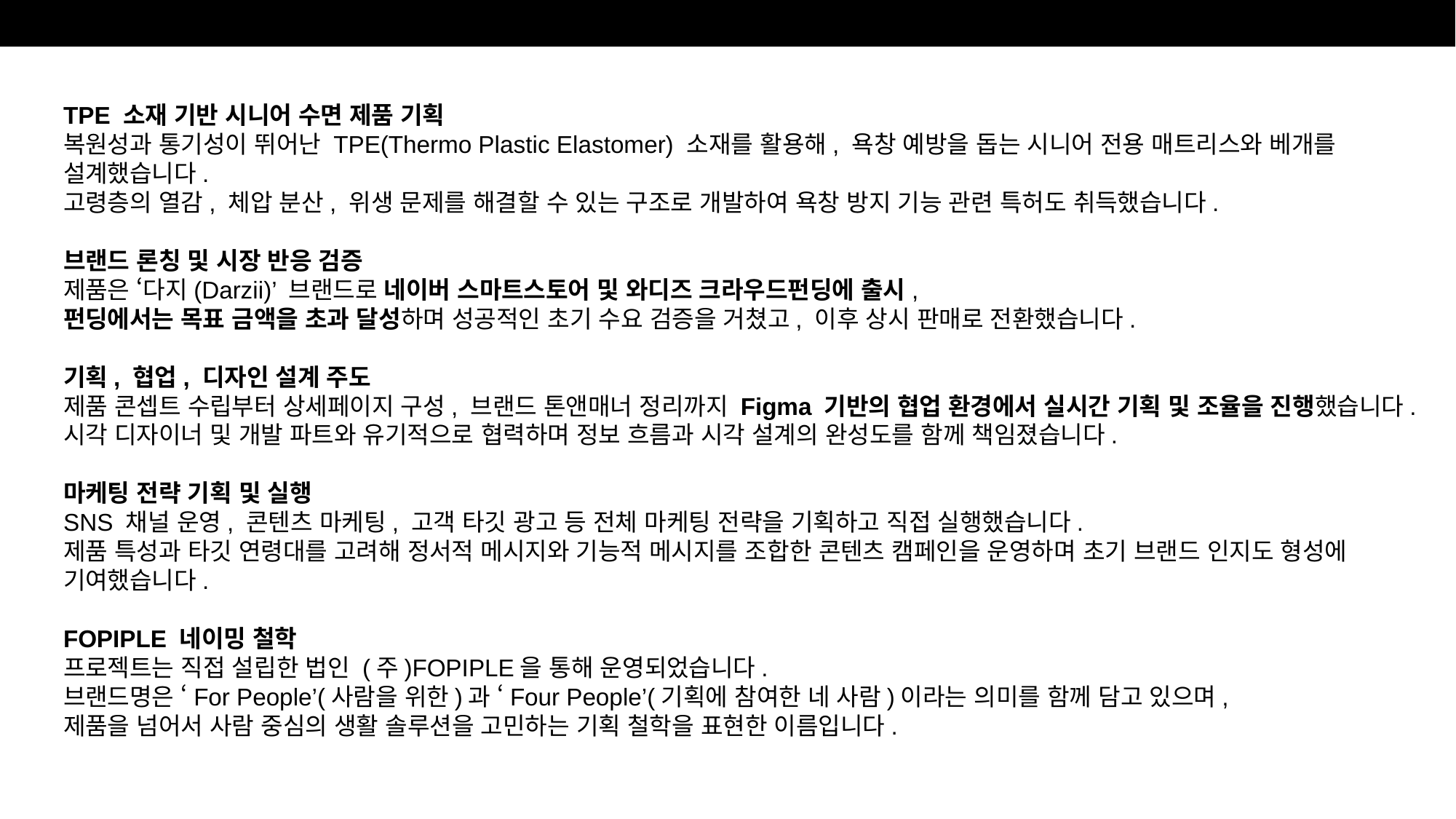

TPE 소재 기반 시니어 수면 제품 기획
복원성과 통기성이 뛰어난 TPE(Thermo Plastic Elastomer) 소재를 활용해, 욕창 예방을 돕는 시니어 전용 매트리스와 베개를 설계했습니다.
고령층의 열감, 체압 분산, 위생 문제를 해결할 수 있는 구조로 개발하여 욕창 방지 기능 관련 특허도 취득했습니다.

브랜드 론칭 및 시장 반응 검증
제품은 ‘다지(Darzii)’ 브랜드로 네이버 스마트스토어 및 와디즈 크라우드펀딩에 출시,
펀딩에서는 목표 금액을 초과 달성하며 성공적인 초기 수요 검증을 거쳤고, 이후 상시 판매로 전환했습니다.

기획, 협업, 디자인 설계 주도
제품 콘셉트 수립부터 상세페이지 구성, 브랜드 톤앤매너 정리까지 Figma 기반의 협업 환경에서 실시간 기획 및 조율을 진행했습니다.
시각 디자이너 및 개발 파트와 유기적으로 협력하며 정보 흐름과 시각 설계의 완성도를 함께 책임졌습니다.

마케팅 전략 기획 및 실행
SNS 채널 운영, 콘텐츠 마케팅, 고객 타깃 광고 등 전체 마케팅 전략을 기획하고 직접 실행했습니다.
제품 특성과 타깃 연령대를 고려해 정서적 메시지와 기능적 메시지를 조합한 콘텐츠 캠페인을 운영하며 초기 브랜드 인지도 형성에 기여했습니다.

FOPIPLE 네이밍 철학
프로젝트는 직접 설립한 법인 (주)FOPIPLE을 통해 운영되었습니다.
브랜드명은 ‘For People’(사람을 위한)과 ‘Four People’(기획에 참여한 네 사람)이라는 의미를 함께 담고 있으며,
제품을 넘어서 사람 중심의 생활 솔루션을 고민하는 기획 철학을 표현한 이름입니다.